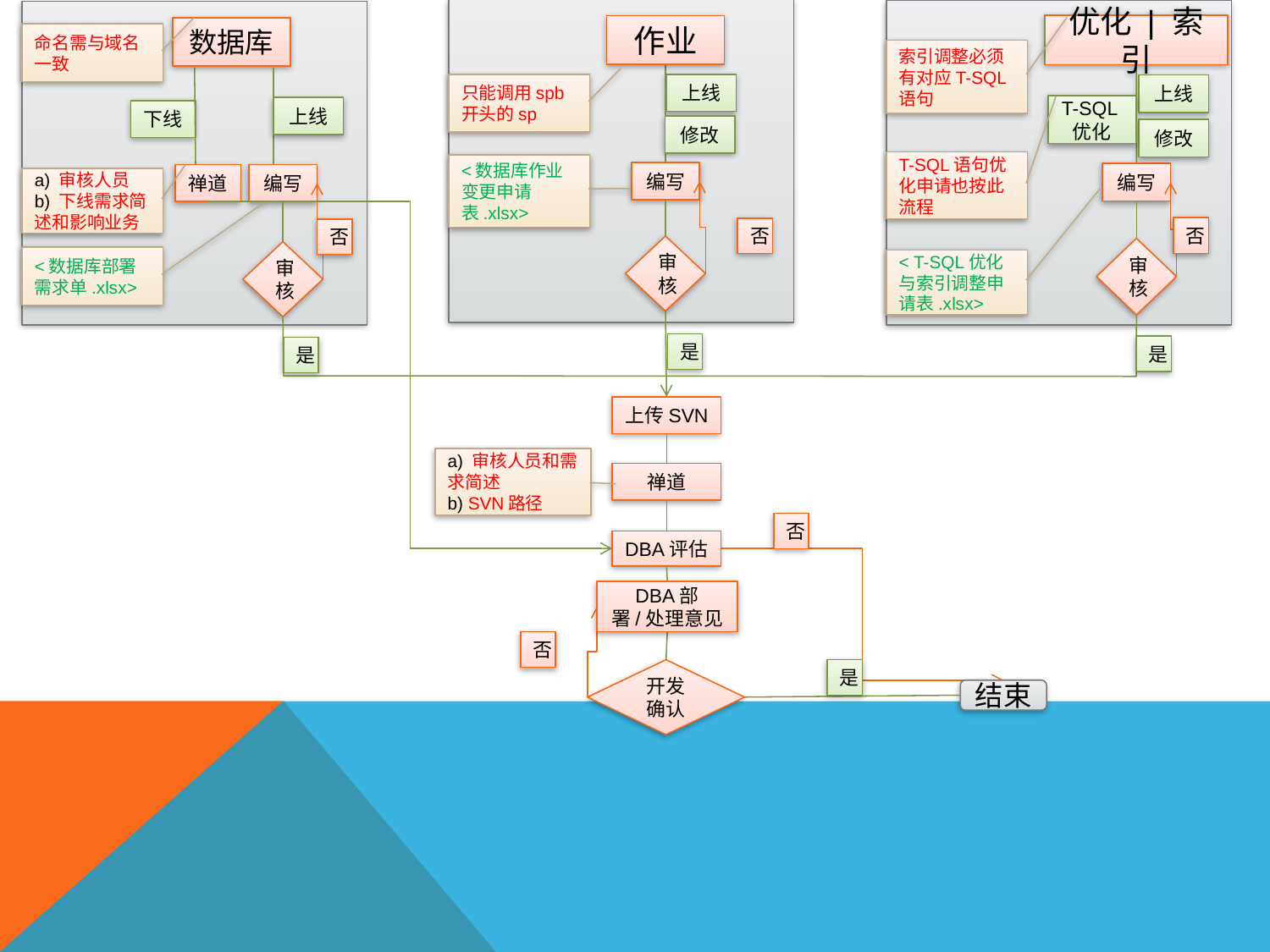

优化 | 索引
索引调整必须有对应T-SQL语句
上线
T-SQL优化
修改
T-SQL语句优化申请也按此流程
编写
否
审核
< T-SQL优化与索引调整申请表.xlsx>
是

作业
只能调用spb开头的sp
上线
修改
<数据库作业变更申请表.xlsx>
编写
否
审核
是

数据库
命名需与域名一致
上线
下线
禅道
编写
a) 审核人员
b) 下线需求简述和影响业务
否
审核
<数据库部署需求单.xlsx>
是
上传SVN
a) 审核人员和需求简述
b) SVN路径
禅道
否
DBA评估
DBA部署/处理意见
否
开发确认
是
结束